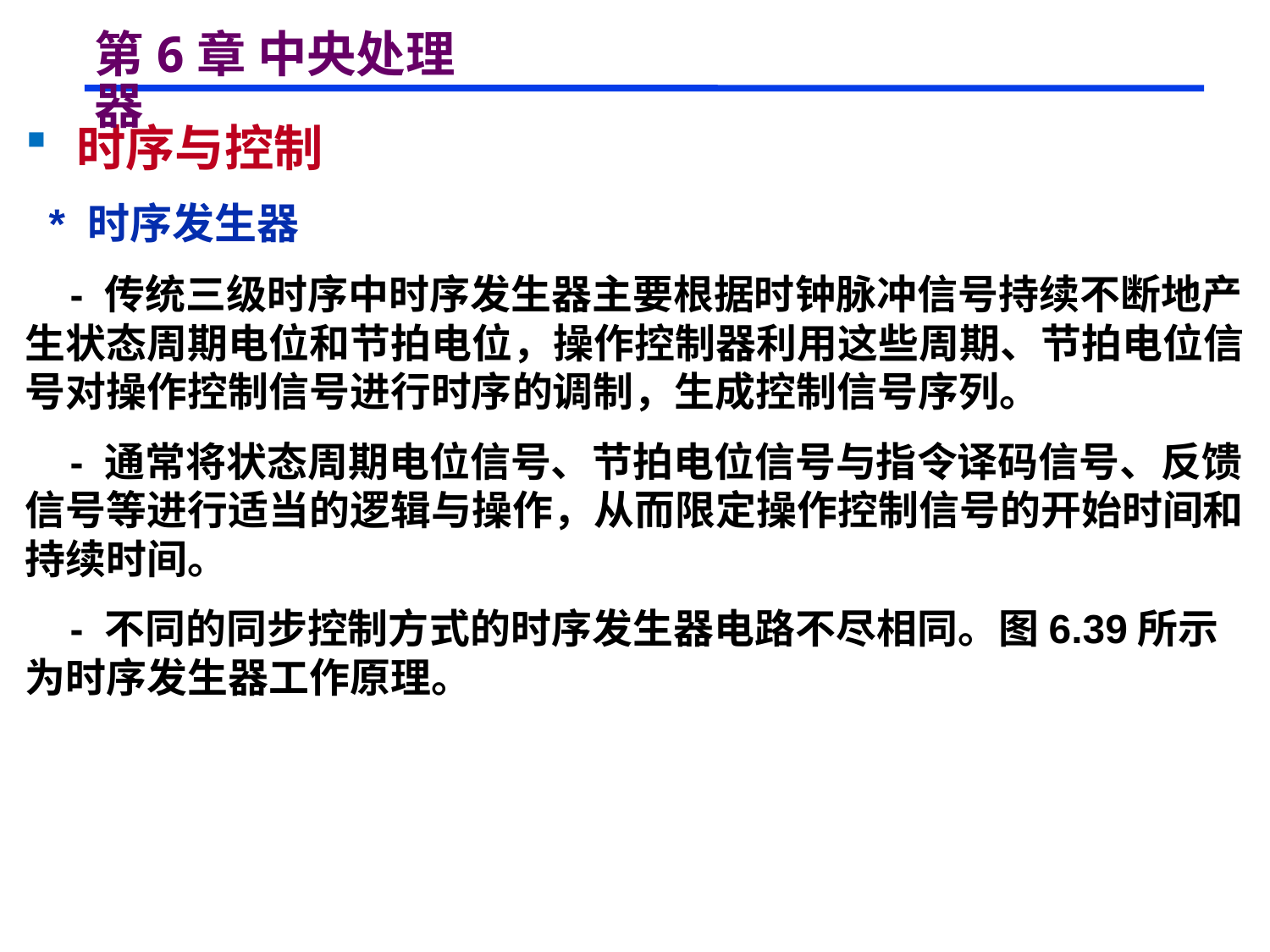

# 第6章 中央处理器
 时序与控制
  * 时序发生器
    - 传统三级时序中时序发生器主要根据时钟脉冲信号持续不断地产生状态周期电位和节拍电位，操作控制器利用这些周期、节拍电位信号对操作控制信号进行时序的调制，生成控制信号序列。
    - 通常将状态周期电位信号、节拍电位信号与指令译码信号、反馈信号等进行适当的逻辑与操作，从而限定操作控制信号的开始时间和持续时间。
    - 不同的同步控制方式的时序发生器电路不尽相同。图6.39所示为时序发生器工作原理。